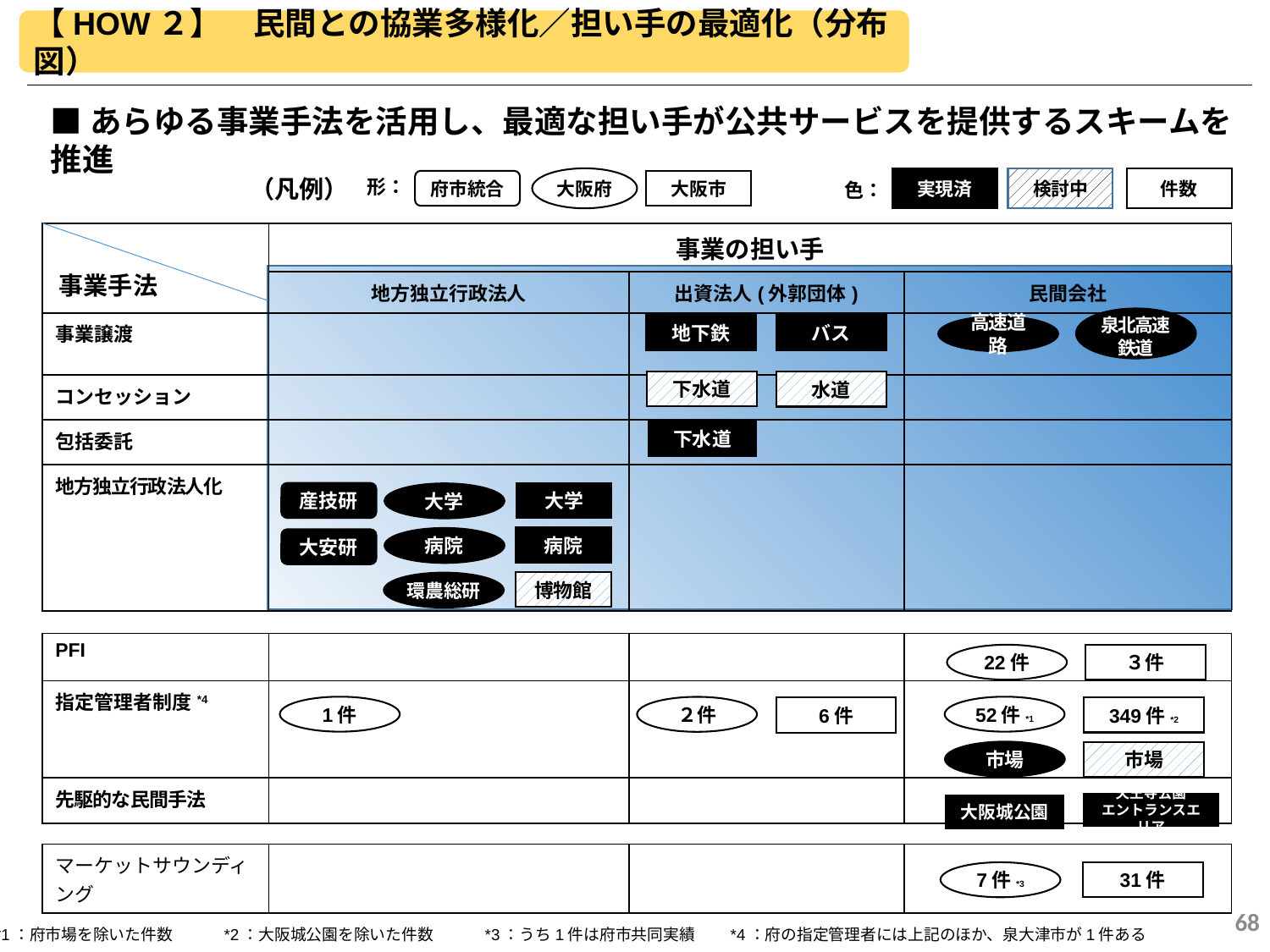

【HOW２】　民間との協業多様化／担い手の最適化（分布図）
■あらゆる事業手法を活用し、最適な担い手が公共サービスを提供するスキームを推進
（凡例）
形：
大阪府
実現済
検討中
件数
府市統合
大阪市
色：
|  | 事業の担い手 |  |  |
| --- | --- | --- | --- |
|  | 地方独立行政法人 | 出資法人(外郭団体) | 民間会社 |
| 事業譲渡 |  |  |  |
| コンセッション |  |  |  |
| 包括委託 |  |  |  |
| 地方独立行政法人化 |  |  |  |
|  |  |  |  |
| PFI |  |  |  |
| 指定管理者制度\*4 |  |  |  |
| 先駆的な民間手法 |  |  |  |
|  |  |  |  |
| マーケットサウンディング |  |  |  |
事業手法

泉北高速
鉄道
地下鉄
バス
高速道路
下水道
水道
下水道
産技研
大学
大学
病院
病院
大安研
博物館
環農総研
22件
３件
1件
52件*1
２件
349件*2
6件
市場
市場
天王寺公園
エントランスエリア
大阪城公園
7件*3
31件
68
*1：府市場を除いた件数　　　*2：大阪城公園を除いた件数　　　*3：うち1件は府市共同実績　　*4：府の指定管理者には上記のほか、泉大津市が1件ある